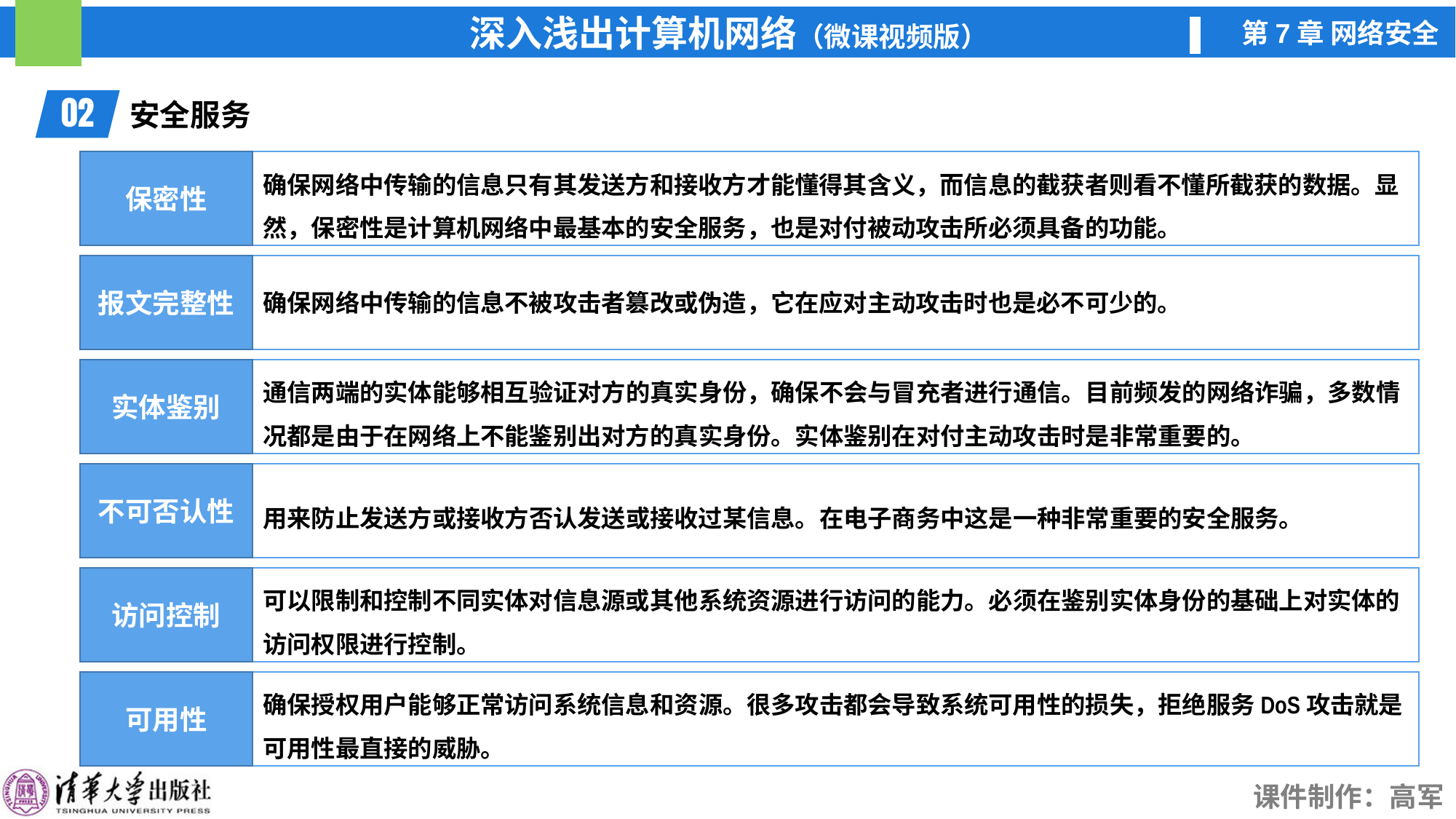

02
安全服务
保密性
确保网络中传输的信息只有其发送方和接收方才能懂得其含义，而信息的截获者则看不懂所截获的数据。显然，保密性是计算机网络中最基本的安全服务，也是对付被动攻击所必须具备的功能。
报文完整性
确保网络中传输的信息不被攻击者篡改或伪造，它在应对主动攻击时也是必不可少的。
实体鉴别
通信两端的实体能够相互验证对方的真实身份，确保不会与冒充者进行通信。目前频发的网络诈骗，多数情况都是由于在网络上不能鉴别出对方的真实身份。实体鉴别在对付主动攻击时是非常重要的。
不可否认性
用来防止发送方或接收方否认发送或接收过某信息。在电子商务中这是一种非常重要的安全服务。
访问控制
可以限制和控制不同实体对信息源或其他系统资源进行访问的能力。必须在鉴别实体身份的基础上对实体的访问权限进行控制。
可用性
确保授权用户能够正常访问系统信息和资源。很多攻击都会导致系统可用性的损失，拒绝服务DoS攻击就是可用性最直接的威胁。